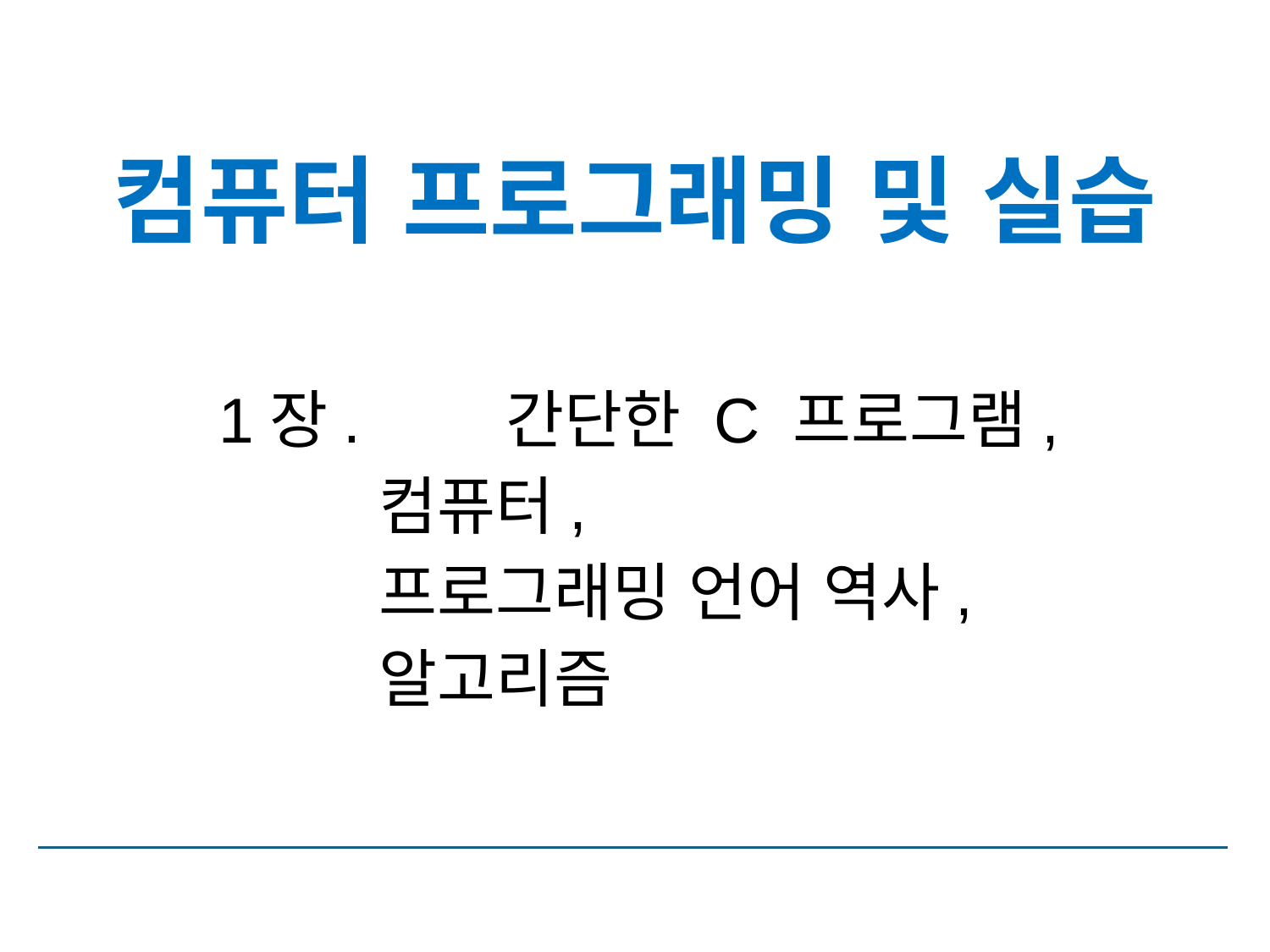

# 컴퓨터 프로그래밍 및 실습
1장.	 간단한 C 프로그램,
	 컴퓨터,
	 프로그래밍 언어 역사,
	 알고리즘